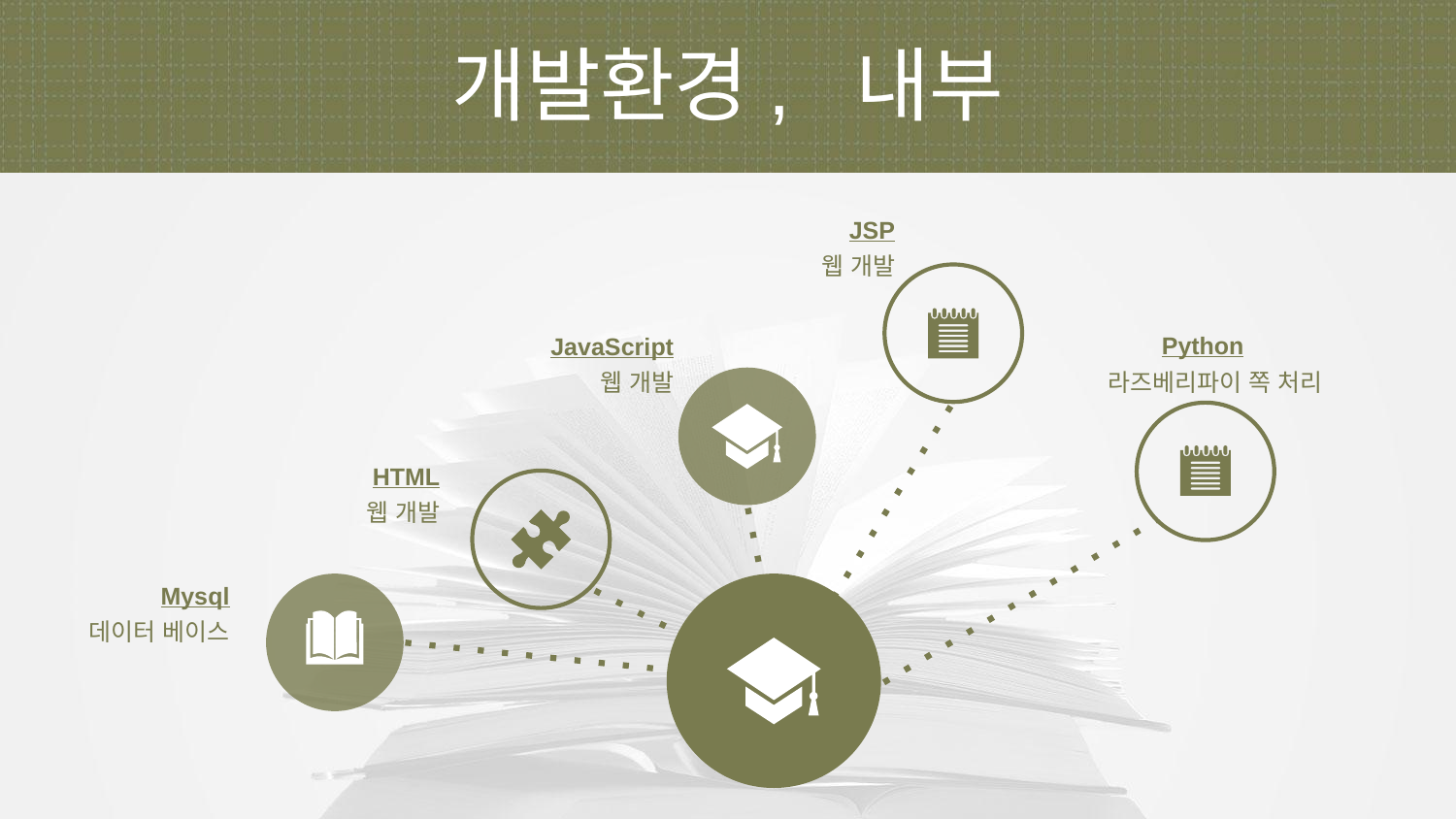

개발환경,  내부
JSP
웹 개발

Python
라즈베리파이 쪽 처리
JavaScript
웹 개발

HTML
웹 개발

Mysql
데이터 베이스